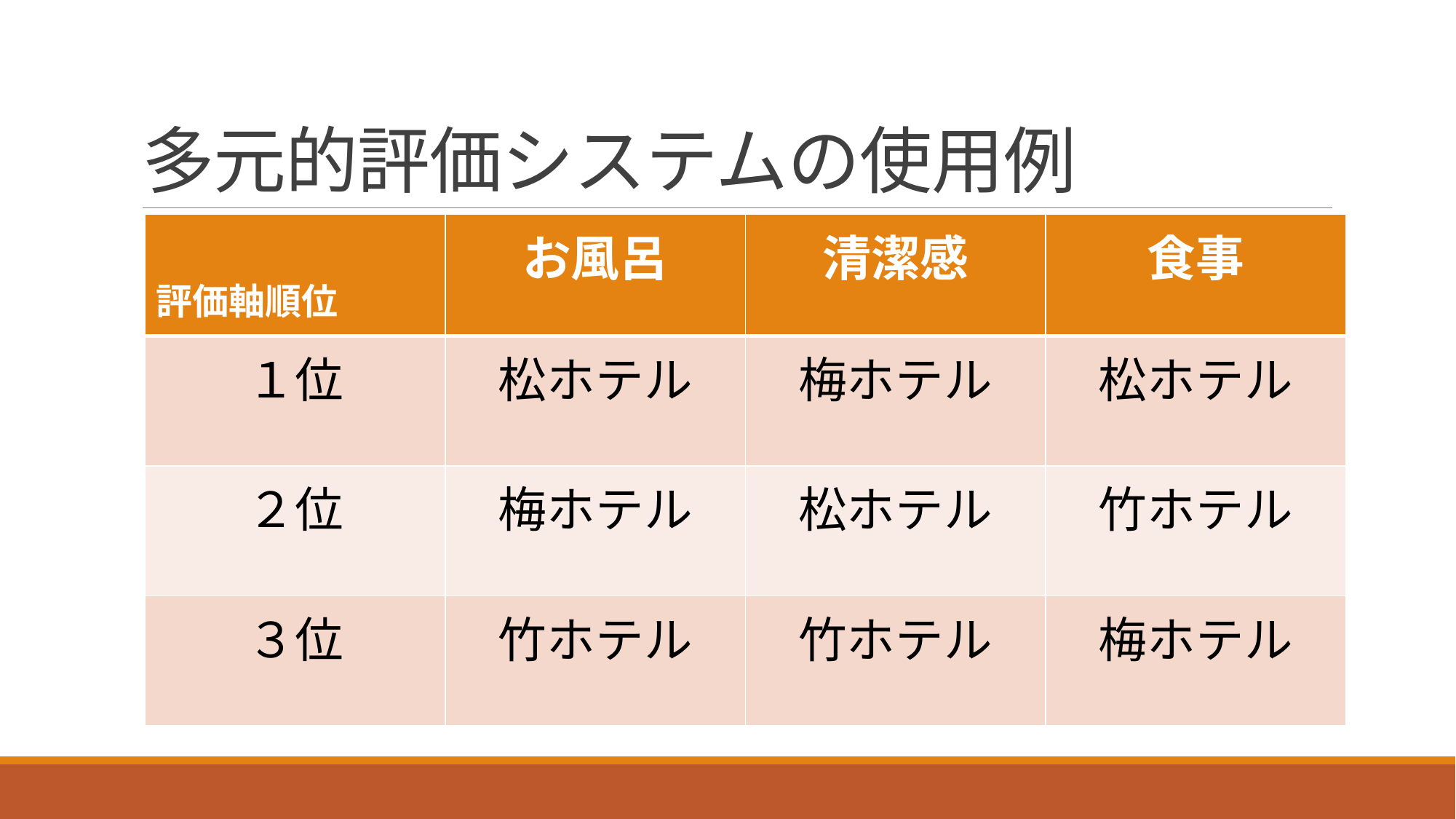

# 多元的評価システムの使用例
| 評価軸順位 | お風呂 | 清潔感 | 食事 |
| --- | --- | --- | --- |
| １位 | 松ホテル | 梅ホテル | 松ホテル |
| ２位 | 梅ホテル | 松ホテル | 竹ホテル |
| ３位 | 竹ホテル | 竹ホテル | 梅ホテル |